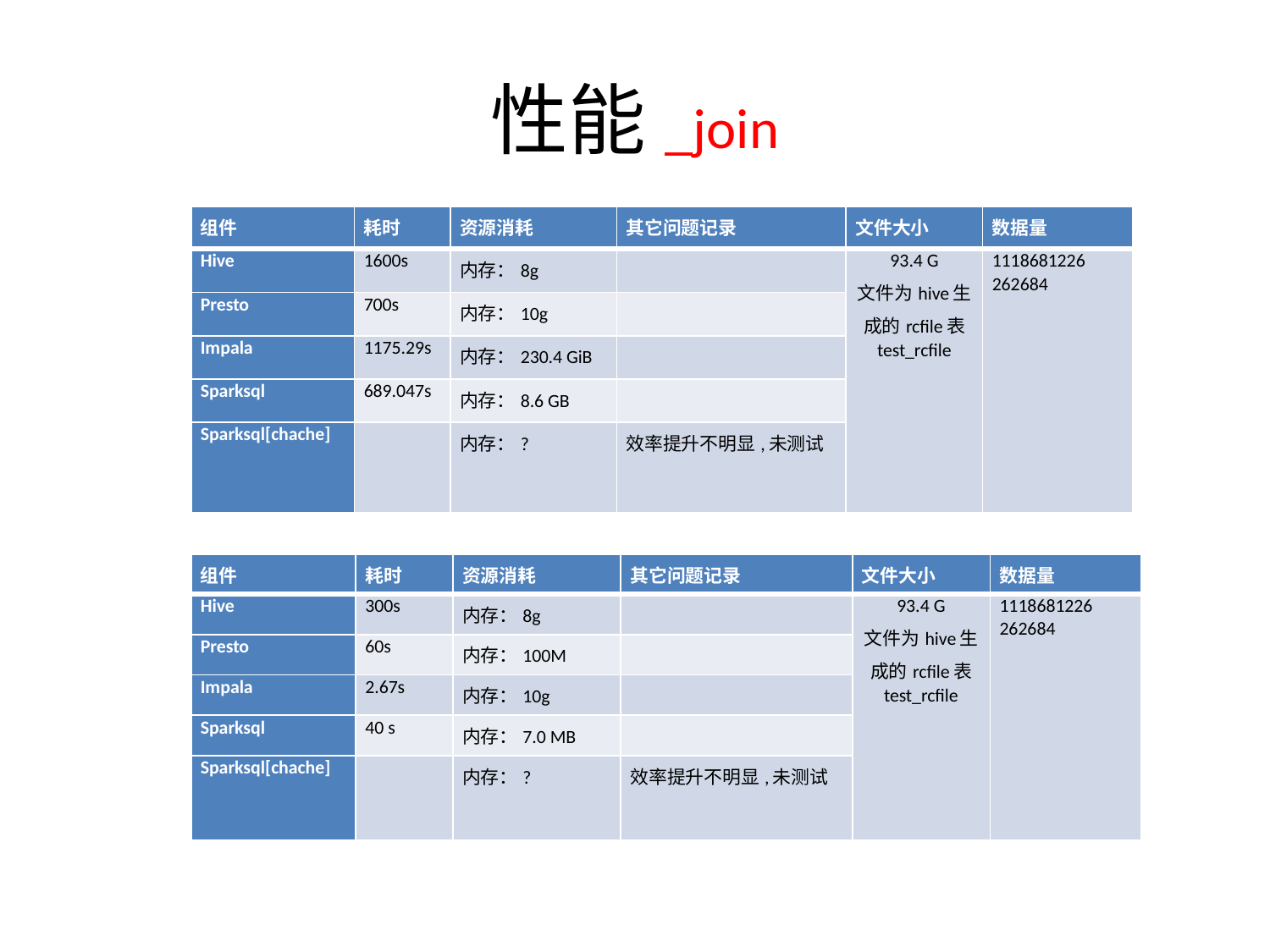

# 性能_join
| 组件 | 耗时 | 资源消耗 | 其它问题记录 | 文件大小 | 数据量 |
| --- | --- | --- | --- | --- | --- |
| Hive | 1600s | 内存：8g |  | 93.4 G 文件为hive生成的rcfile表 test\_rcfile | 1118681226 262684 |
| Presto | 700s | 内存：10g |  |  |  |
| Impala | 1175.29s | 内存：230.4 GiB |  |  |  |
| Sparksql | 689.047s | 内存：8.6 GB |  |  |  |
| Sparksql[chache] |  | 内存：? | 效率提升不明显,未测试 |  |  |
| 组件 | 耗时 | 资源消耗 | 其它问题记录 | 文件大小 | 数据量 |
| --- | --- | --- | --- | --- | --- |
| Hive | 300s | 内存：8g |  | 93.4 G 文件为hive生成的rcfile表 test\_rcfile | 1118681226 262684 |
| Presto | 60s | 内存：100M |  |  |  |
| Impala | 2.67s | 内存：10g |  |  |  |
| Sparksql | 40 s | 内存：7.0 MB |  |  |  |
| Sparksql[chache] |  | 内存：? | 效率提升不明显,未测试 |  |  |